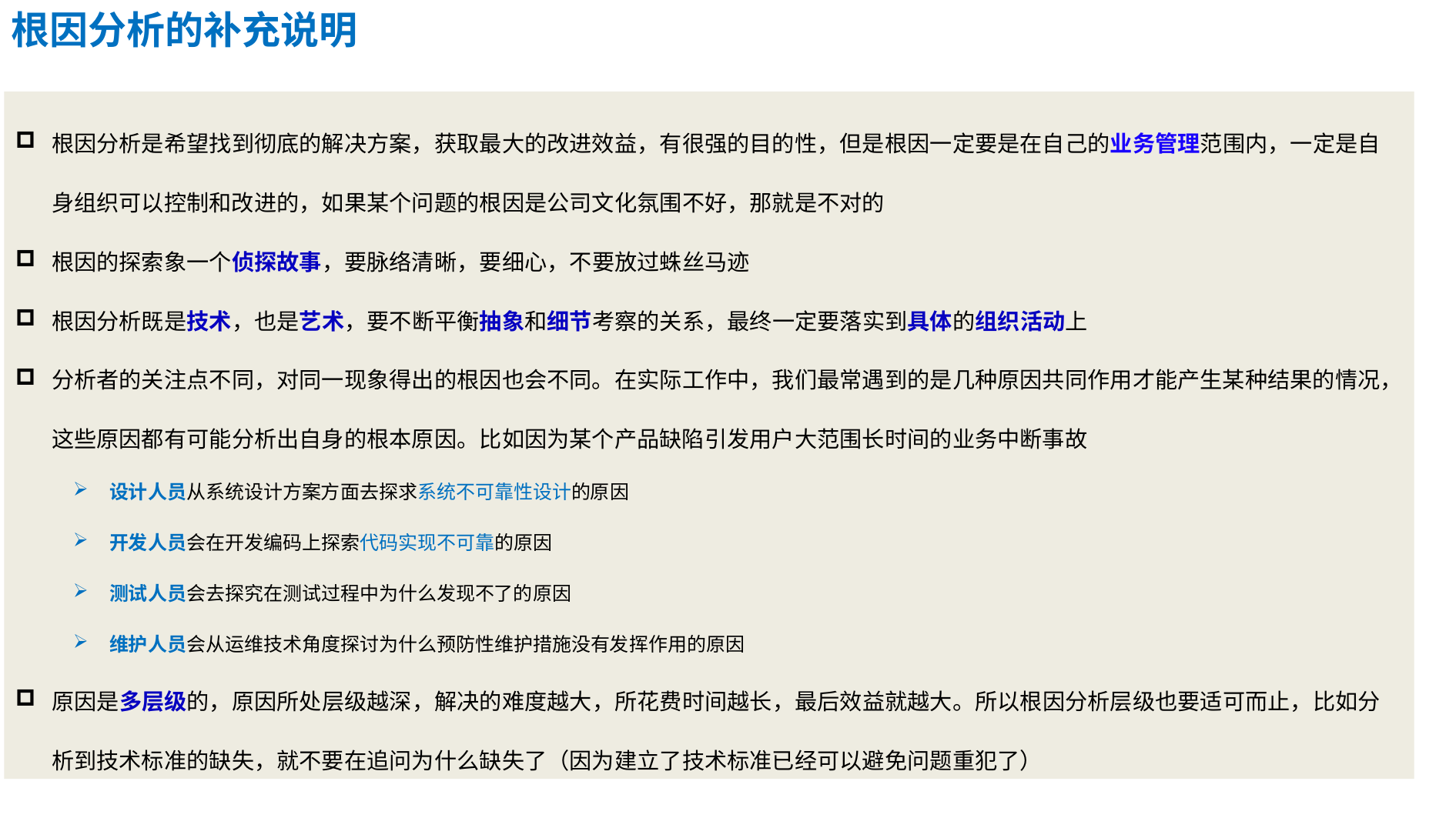

根因分析的补充说明
根因分析是希望找到彻底的解决方案，获取最大的改进效益，有很强的目的性，但是根因一定要是在自己的业务管理范围内，一定是自身组织可以控制和改进的，如果某个问题的根因是公司文化氛围不好，那就是不对的
根因的探索象一个侦探故事，要脉络清晰，要细心，不要放过蛛丝马迹
根因分析既是技术，也是艺术，要不断平衡抽象和细节考察的关系，最终一定要落实到具体的组织活动上
分析者的关注点不同，对同一现象得出的根因也会不同。在实际工作中，我们最常遇到的是几种原因共同作用才能产生某种结果的情况，这些原因都有可能分析出自身的根本原因。比如因为某个产品缺陷引发用户大范围长时间的业务中断事故
设计人员从系统设计方案方面去探求系统不可靠性设计的原因
开发人员会在开发编码上探索代码实现不可靠的原因
测试人员会去探究在测试过程中为什么发现不了的原因
维护人员会从运维技术角度探讨为什么预防性维护措施没有发挥作用的原因
原因是多层级的，原因所处层级越深，解决的难度越大，所花费时间越长，最后效益就越大。所以根因分析层级也要适可而止，比如分析到技术标准的缺失，就不要在追问为什么缺失了（因为建立了技术标准已经可以避免问题重犯了）